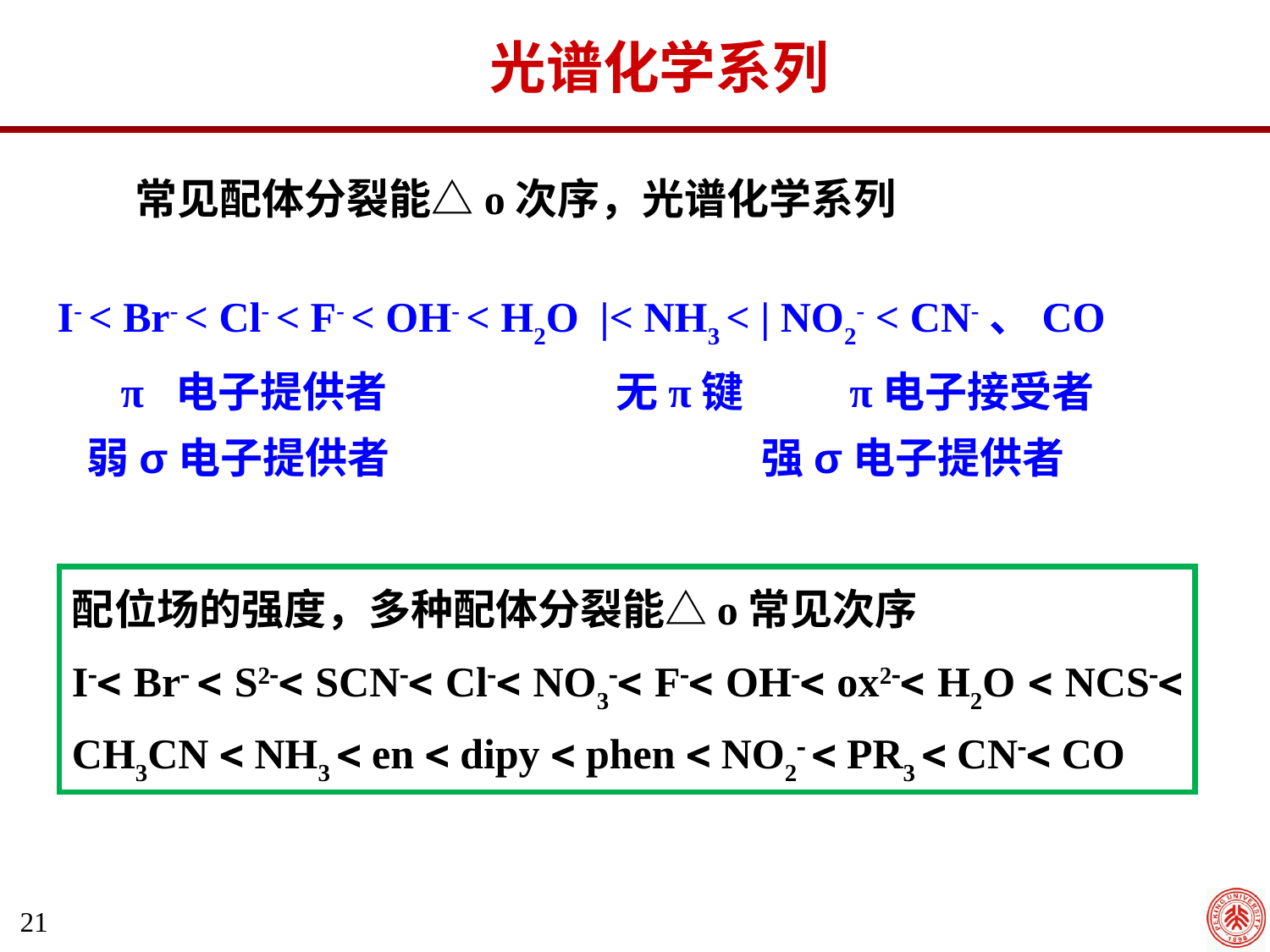

光谱化学系列

常见配体分裂能△o次序，光谱化学系列
I- < Br- < Cl- < F- < OH- < H2O  |< NH3 < | NO2- < CN-、CO
      π  电子提供者                        无π键          π电子接受者
  弱σ电子提供者                                       强σ电子提供者
配位场的强度，多种配体分裂能△o常见次序
I−< Br− < S2−< SCN−< Cl−< NO3−< F−< OH−< ox2−< H2O < NCS−< CH3CN < NH3 < en < dipy < phen < NO2− < PR3 < CN−< CO